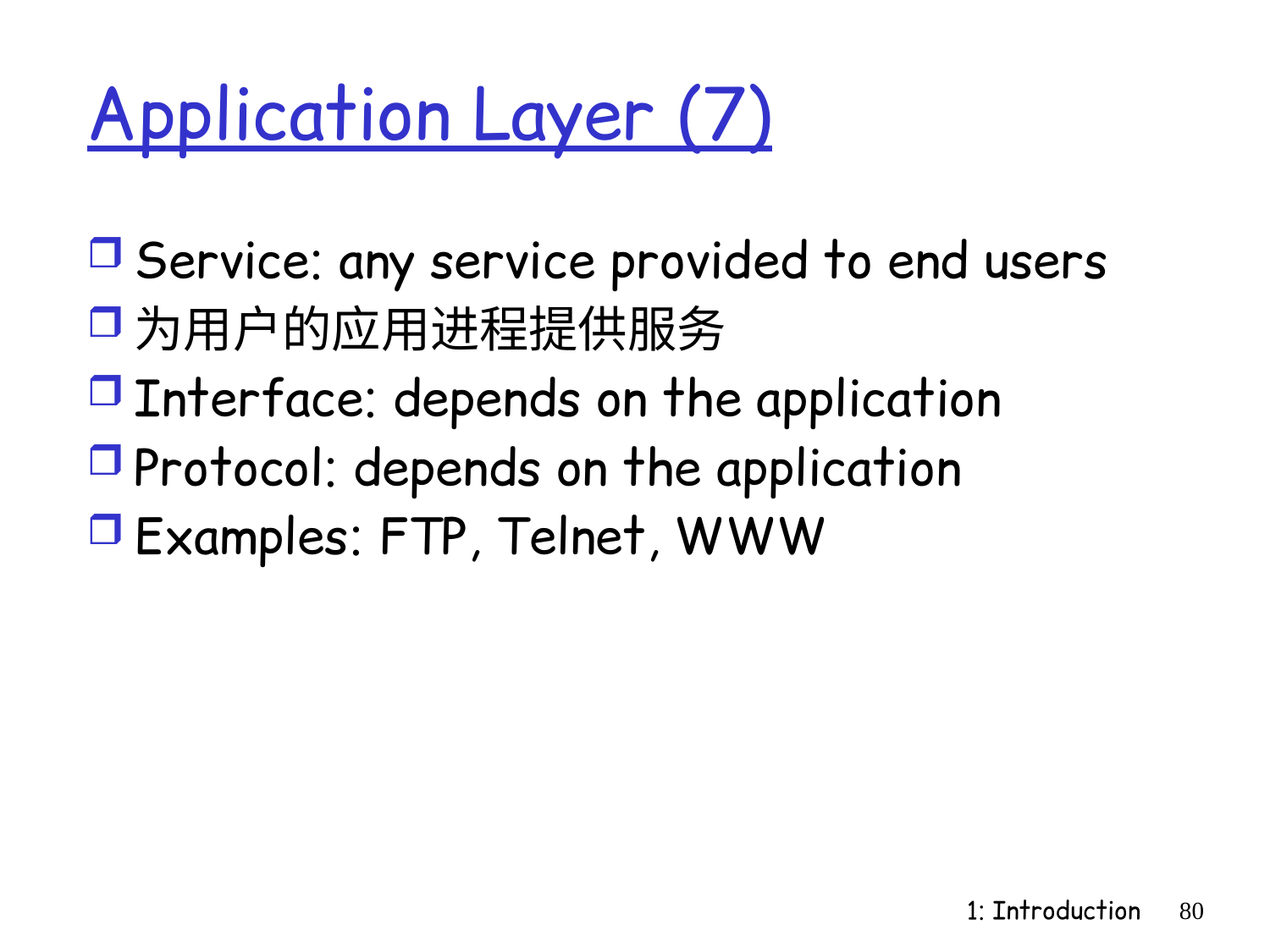

# Application Layer (7)
Service: any service provided to end users
为用户的应用进程提供服务
Interface: depends on the application
Protocol: depends on the application
Examples: FTP, Telnet, WWW
1: Introduction
80